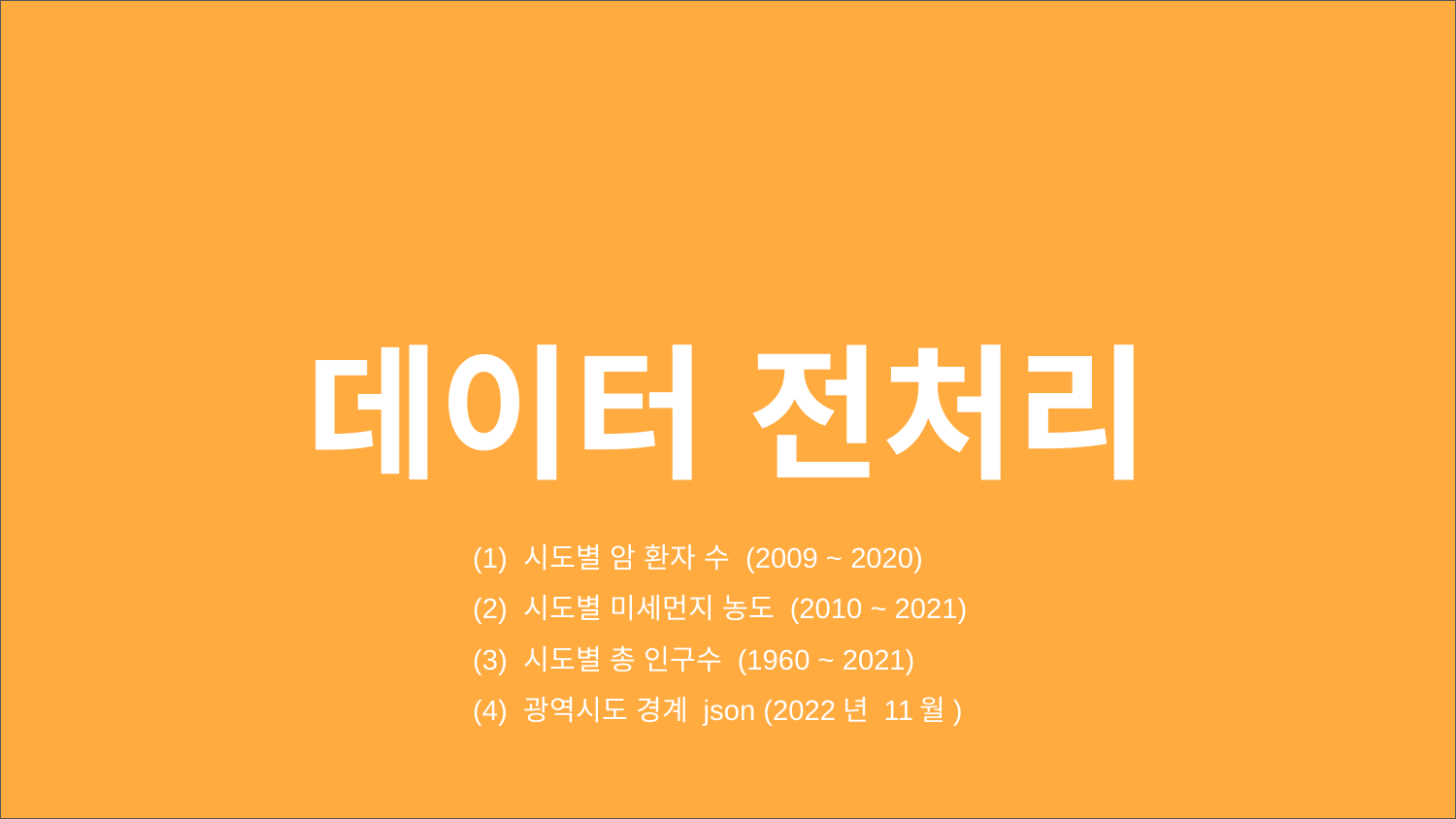

데이터 전처리
시도별 암 환자 수 (2009 ~ 2020)
시도별 미세먼지 농도 (2010 ~ 2021)
시도별 총 인구수 (1960 ~ 2021)
광역시도 경계 json (2022년 11월)